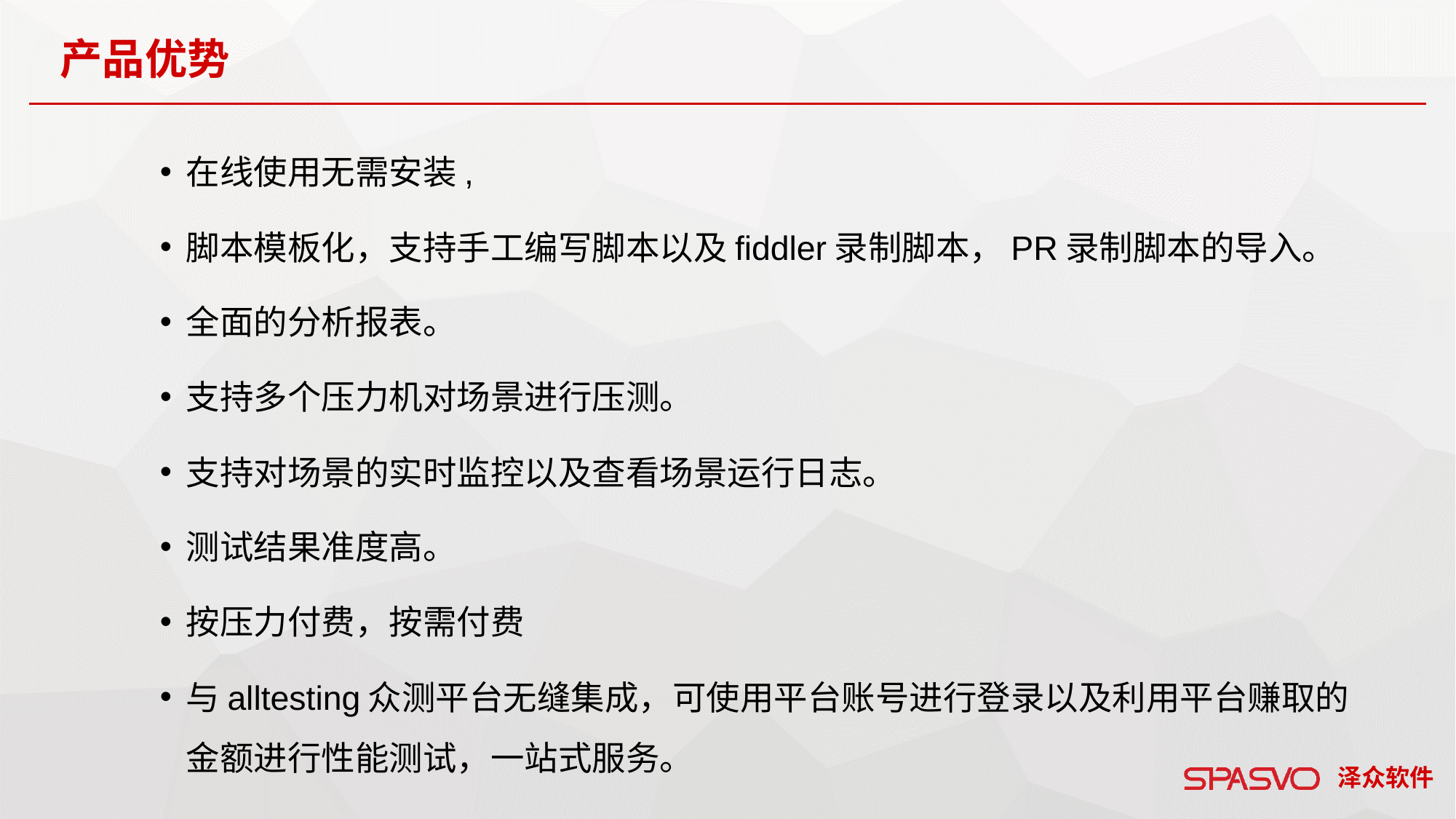

产品优势
在线使用无需安装,
脚本模板化，支持手工编写脚本以及fiddler录制脚本，PR录制脚本的导入。
全面的分析报表。
支持多个压力机对场景进行压测。
支持对场景的实时监控以及查看场景运行日志。
测试结果准度高。
按压力付费，按需付费
与alltesting众测平台无缝集成，可使用平台账号进行登录以及利用平台赚取的金额进行性能测试，一站式服务。